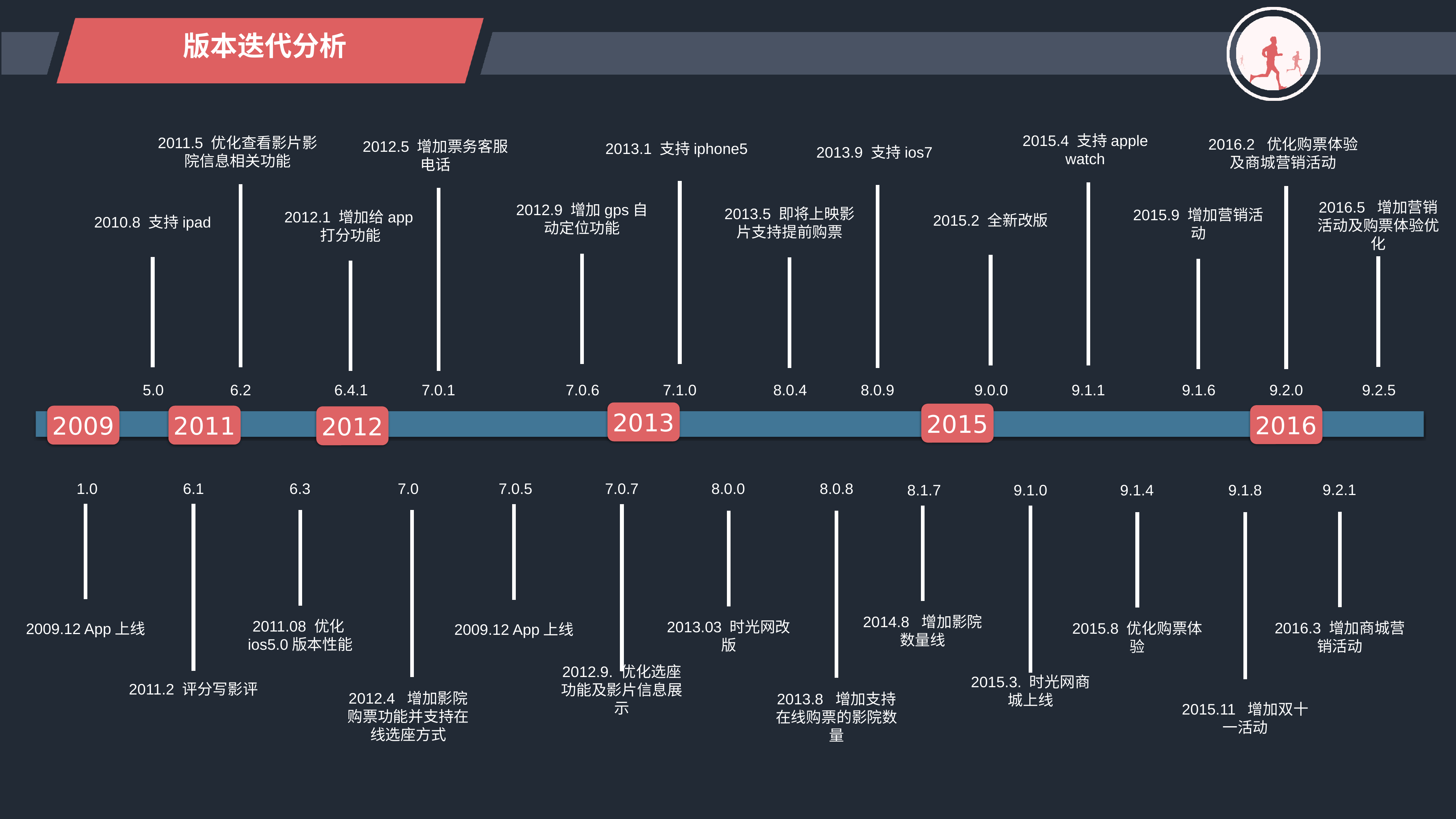

# 版本迭代分析
2015.4 支持apple watch
2011.5 优化查看影片影院信息相关功能
2016.2  优化购票体验及商城营销活动
2012.5 增加票务客服电话
2013.1 支持iphone5
2013.9 支持ios7
2012.9 增加gps自动定位功能
2013.5 即将上映影片支持提前购票
2015.9 增加营销活动
2016.5  增加营销活动及购票体验优化
2012.1 增加给app打分功能
2015.2 全新改版
2010.8 支持ipad
5.0
6.2
6.4.1
7.0.1
7.0.6
7.1.0
8.0.4
8.0.9
9.0.0
9.1.1
9.1.6
9.2.0
9.2.5
2013
2015
2016
2009
2011
2012

1.0
6.1
6.3
7.0
7.0.5
7.0.7
8.0.0
8.0.8
9.2.1
8.1.7
9.1.0
9.1.4
9.1.8
2014.8  增加影院数量线
2011.08 优化ios5.0版本性能
2013.03 时光网改版
2016.3 增加商城营销活动
2015.8 优化购票体验
2009.12 App上线
2009.12 App上线
2012.9. 优化选座功能及影片信息展示
2015.3. 时光网商城上线
2011.2 评分写影评
2012.4  增加影院购票功能并支持在线选座方式
2013.8  增加支持在线购票的影院数量
2015.11  增加双十一活动